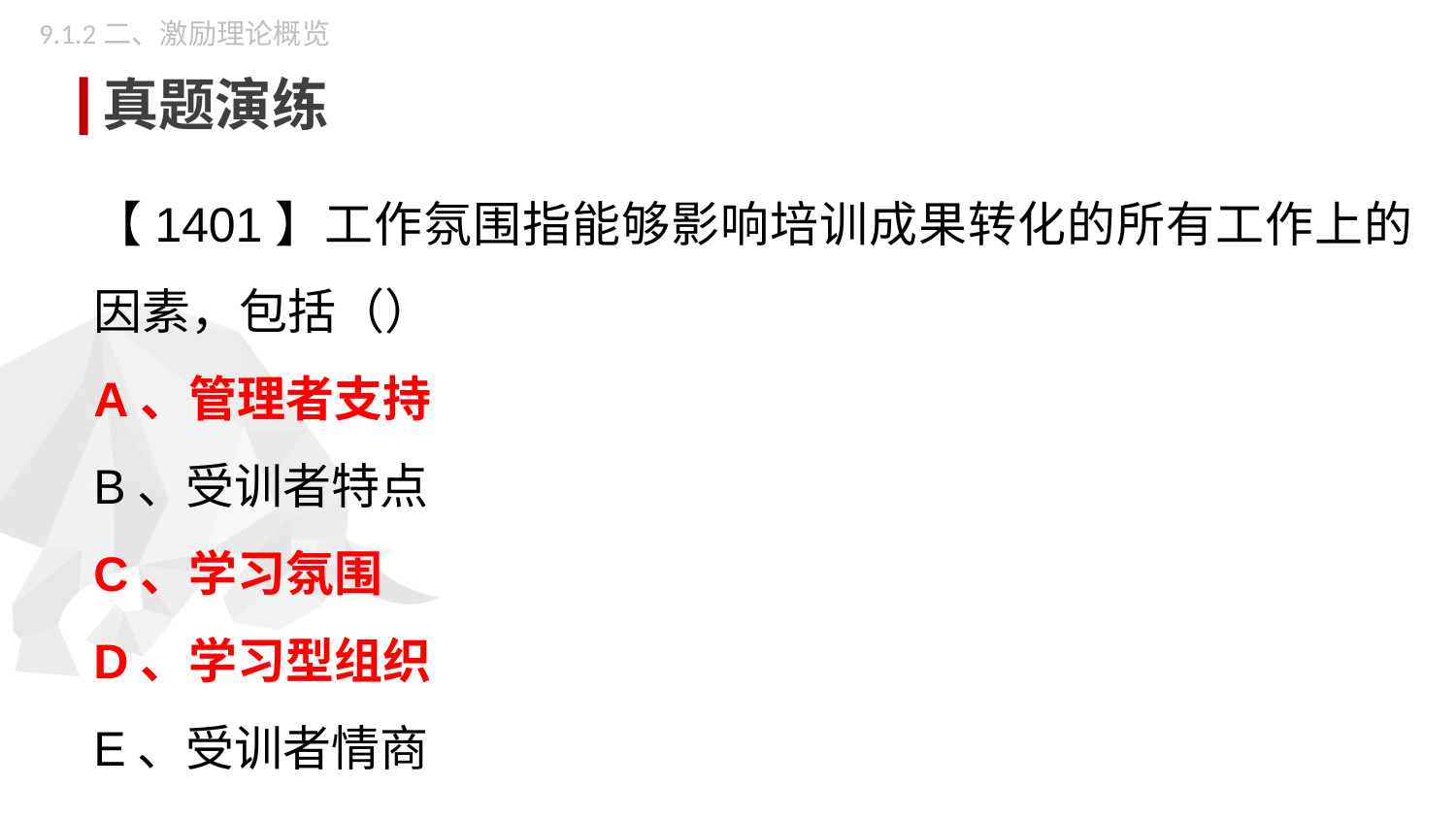

9.1.2二、激励理论概览

真题演练
【1401】工作氛围指能够影响培训成果转化的所有工作上的因素，包括（）
A、管理者支持
B、受训者特点
C、学习氛围
D、学习型组织
E、受训者情商